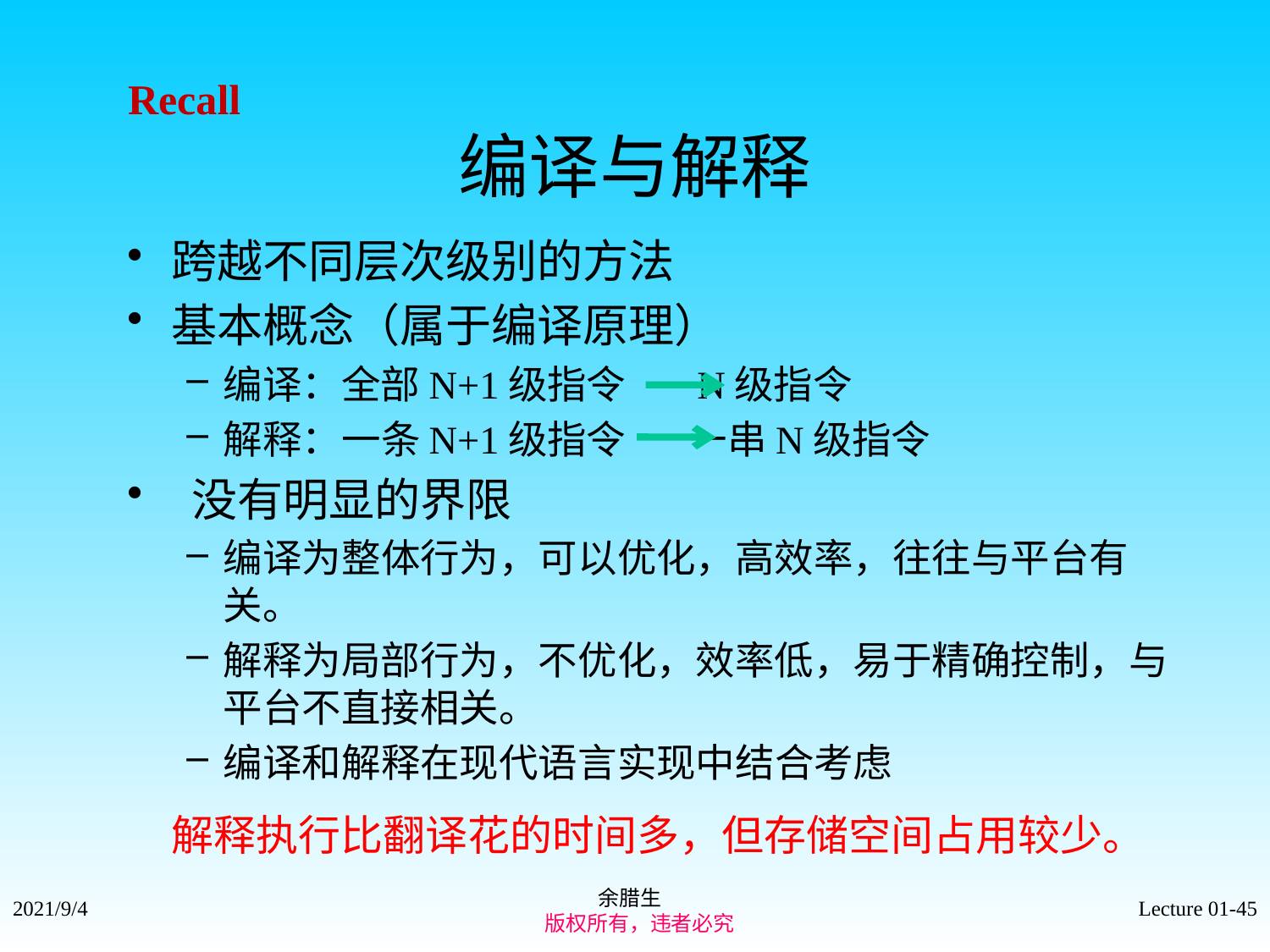

Recall
# 编译与解释
跨越不同层次级别的方法
基本概念（属于编译原理）
编译：全部N+1级指令       N级指令
解释：一条N+1级指令       一串N级指令
 没有明显的界限
编译为整体行为，可以优化，高效率，往往与平台有关。
解释为局部行为，不优化，效率低，易于精确控制，与平台不直接相关。
编译和解释在现代语言实现中结合考虑

解释执行比翻译花的时间多，但存储空间占用较少。
余腊生
 版权所有，违者必究
2021/9/4
Lecture 01-45